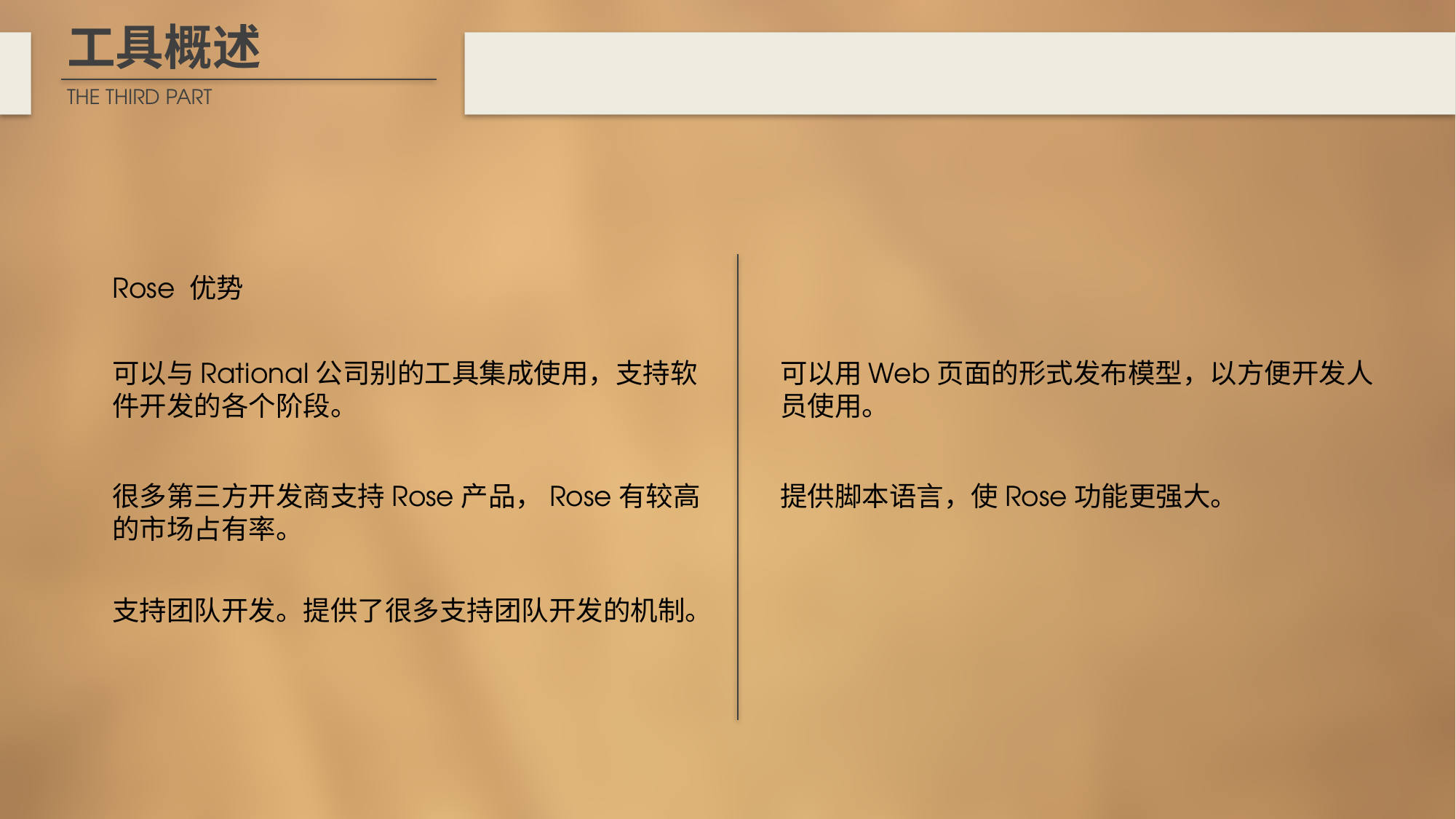

工具概述
THE THIRD PART
Rose 优势
可以用Web页面的形式发布模型，以方便开发人员使用。
可以与Rational公司别的工具集成使用，支持软件开发的各个阶段。
很多第三方开发商支持Rose产品，Rose有较高的市场占有率。
提供脚本语言，使Rose功能更强大。
支持团队开发。提供了很多支持团队开发的机制。